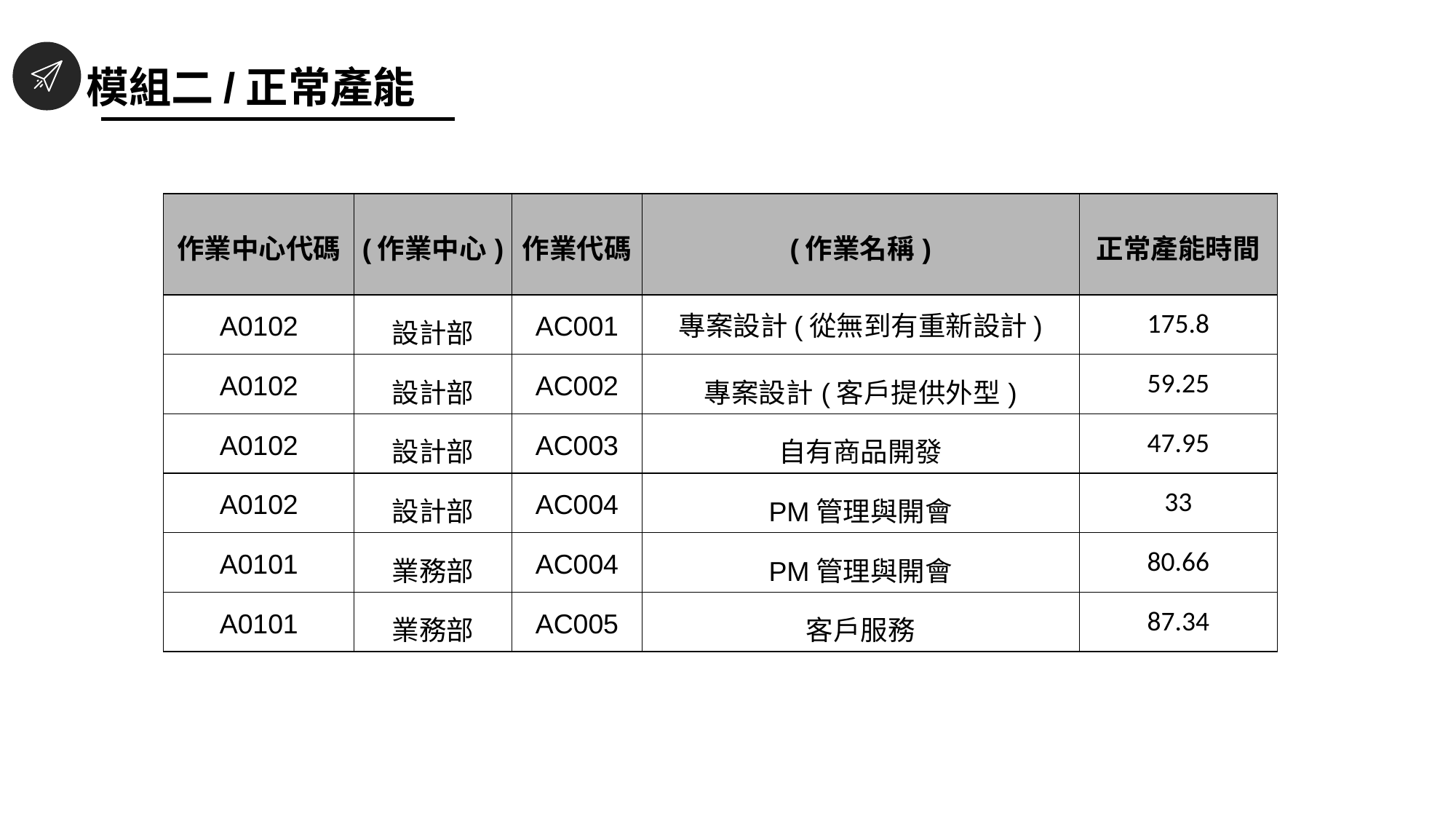

模組二/正常產能

| 作業中心代碼 | (作業中心) | 作業代碼 | (作業名稱) | 正常產能時間 |
| --- | --- | --- | --- | --- |
| A0102 | 設計部 | AC001 | 專案設計(從無到有重新設計) | 175.8 |
| A0102 | 設計部 | AC002 | 專案設計(客戶提供外型) | 59.25 |
| A0102 | 設計部 | AC003 | 自有商品開發 | 47.95 |
| A0102 | 設計部 | AC004 | PM管理與開會 | 33 |
| A0101 | 業務部 | AC004 | PM管理與開會 | 80.66 |
| A0101 | 業務部 | AC005 | 客戶服務 | 87.34 |